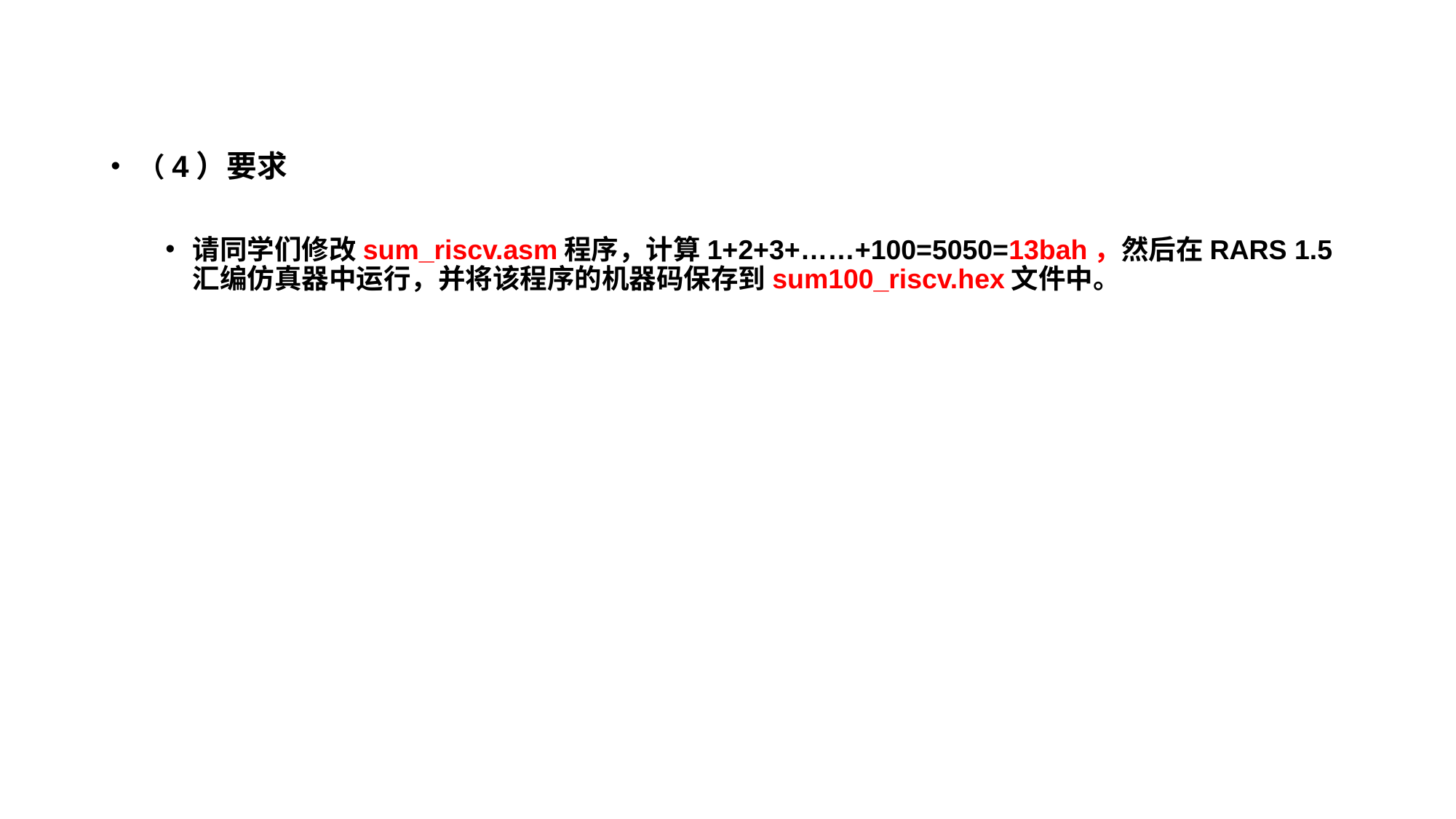

（4）要求

请同学们修改sum_riscv.asm程序，计算1+2+3+……+100=5050=13bah，然后在RARS 1.5汇编仿真器中运行，并将该程序的机器码保存到sum100_riscv.hex文件中。